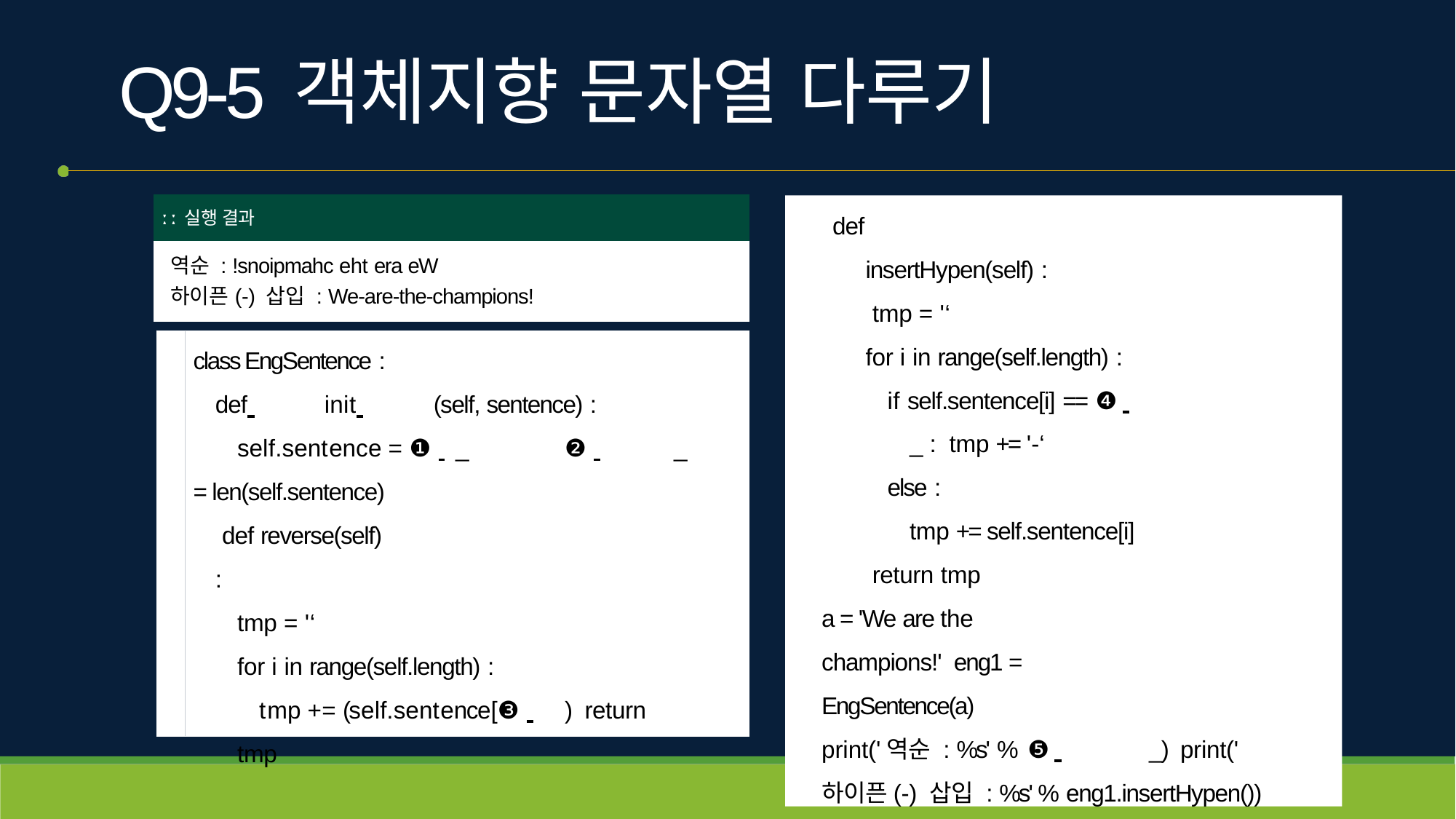

# Q9-5	객체지향 문자열 다루기

| ː ː 실행 결과 |
| --- |
| 역순 : !snoipmahc eht era eW 하이픈(-) 삽입 : We-are-the-champions! |
def insertHypen(self) :  tmp = '‘
for i in range(self.length) :
if self.sentence[i] == ❹ 	_ :  tmp += '-‘
else :
tmp += self.sentence[i]  return tmp
a = 'We are the champions!'  eng1 = EngSentence(a)
print('역순 : %s' %  ❺ 	_)  print('하이픈(-) 삽입 : %s' % eng1.insertHypen())
class EngSentence :
def 	init 	(self, sentence) :
self.sentence = ❶ 	_	❷ 	_
= len(self.sentence)  def reverse(self) :
tmp = '‘
for i in range(self.length) :
tmp += (self.sentence[❸ 	)  return tmp